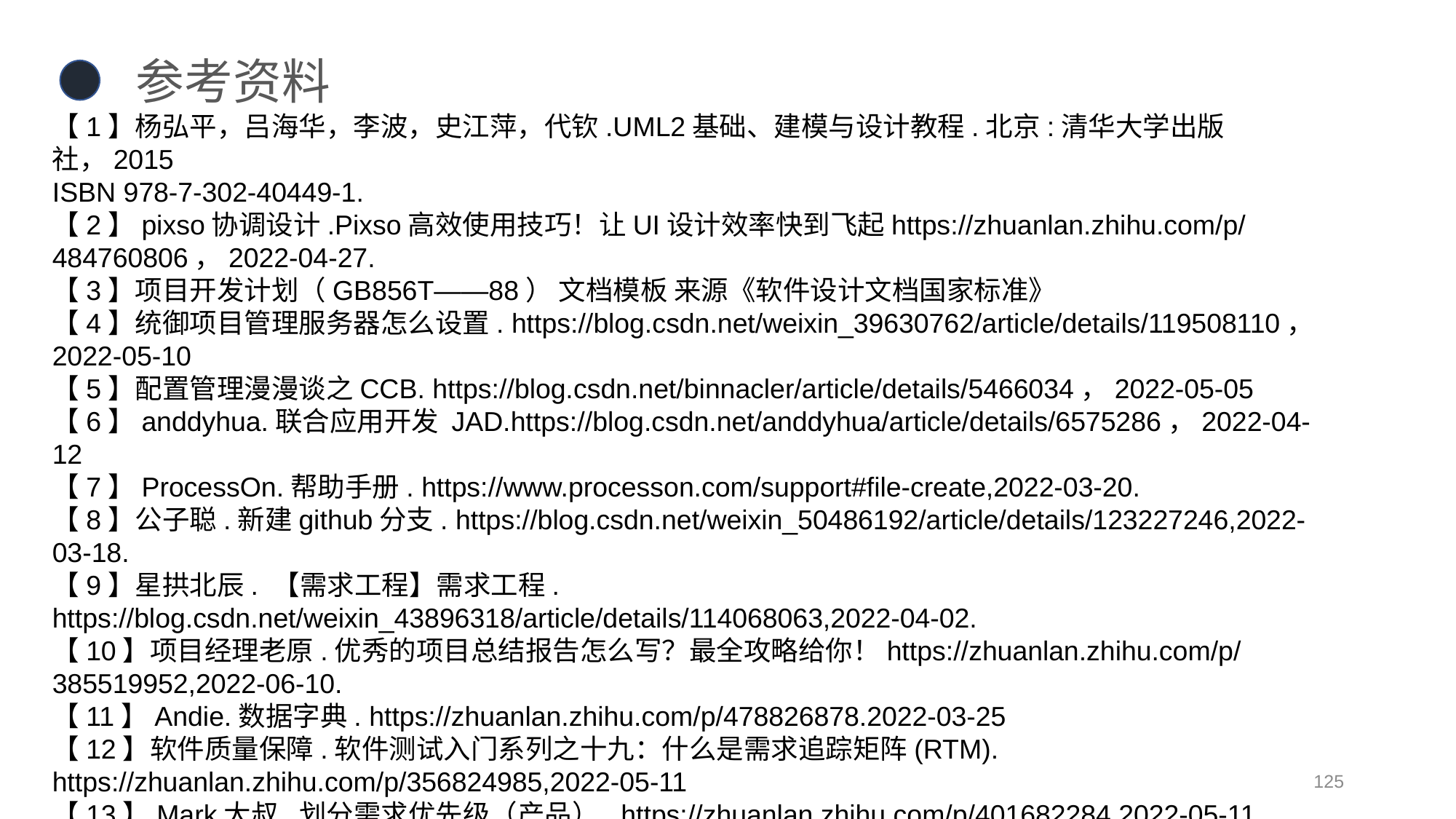

参考资料

【1】杨弘平，吕海华，李波，史江萍，代钦.UML2基础、建模与设计教程.北京:清华大学出版社，2015
ISBN 978-7-302-40449-1.
【2】pixso协调设计.Pixso高效使用技巧！让UI设计效率快到飞起https://zhuanlan.zhihu.com/p/484760806，2022-04-27.
【3】项目开发计划（GB856T——88） 文档模板 来源《软件设计文档国家标准》
【4】统御项目管理服务器怎么设置. https://blog.csdn.net/weixin_39630762/article/details/119508110，2022-05-10
【5】配置管理漫漫谈之CCB. https://blog.csdn.net/binnacler/article/details/5466034，2022-05-05
【6】anddyhua.联合应用开发 JAD.https://blog.csdn.net/anddyhua/article/details/6575286，2022-04-12
【7】ProcessOn.帮助手册. https://www.processon.com/support#file-create,2022-03-20.
【8】公子聪.新建github分支. https://blog.csdn.net/weixin_50486192/article/details/123227246,2022-03-18.
【9】星拱北辰. 【需求工程】需求工程. https://blog.csdn.net/weixin_43896318/article/details/114068063,2022-04-02.
【10】项目经理老原.优秀的项目总结报告怎么写？最全攻略给你！https://zhuanlan.zhihu.com/p/385519952,2022-06-10.
【11】Andie.数据字典. https://zhuanlan.zhihu.com/p/478826878.2022-03-25
【12】软件质量保障.软件测试入门系列之十九：什么是需求追踪矩阵(RTM). https://zhuanlan.zhihu.com/p/356824985,2022-05-11
【13】Mark大叔.划分需求优先级（产品）. https://zhuanlan.zhihu.com/p/401682284,2022-05-11.
【14】weixin_39618730.非功能性需求_一文看懂非功能性需求. https://blog.csdn.net/weixin_39618730/article/details/111335122,2022-05-22
125